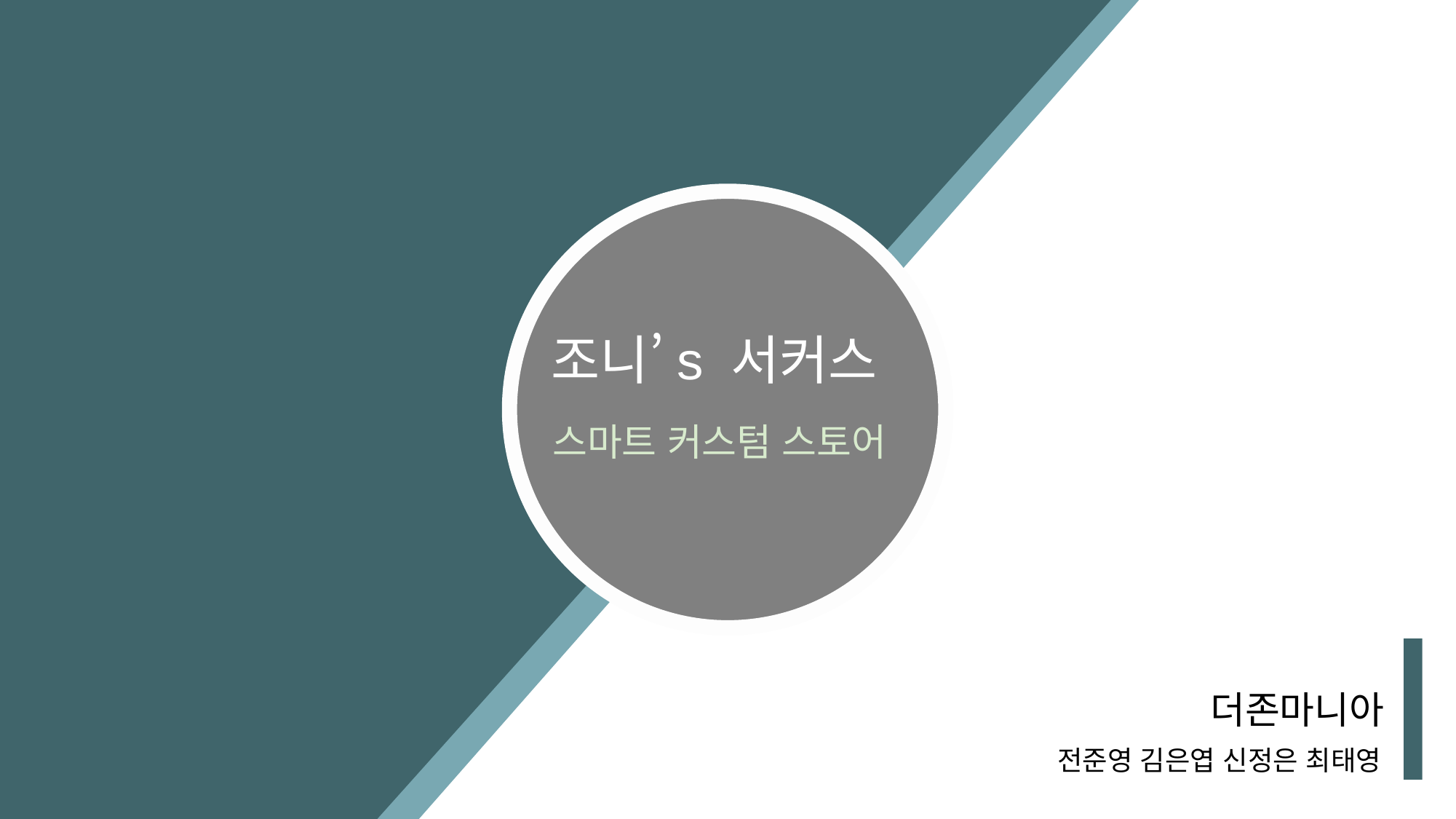

조니’s 서커스
스마트 커스텀 스토어

더존마니아
전준영 김은엽 신정은 최태영